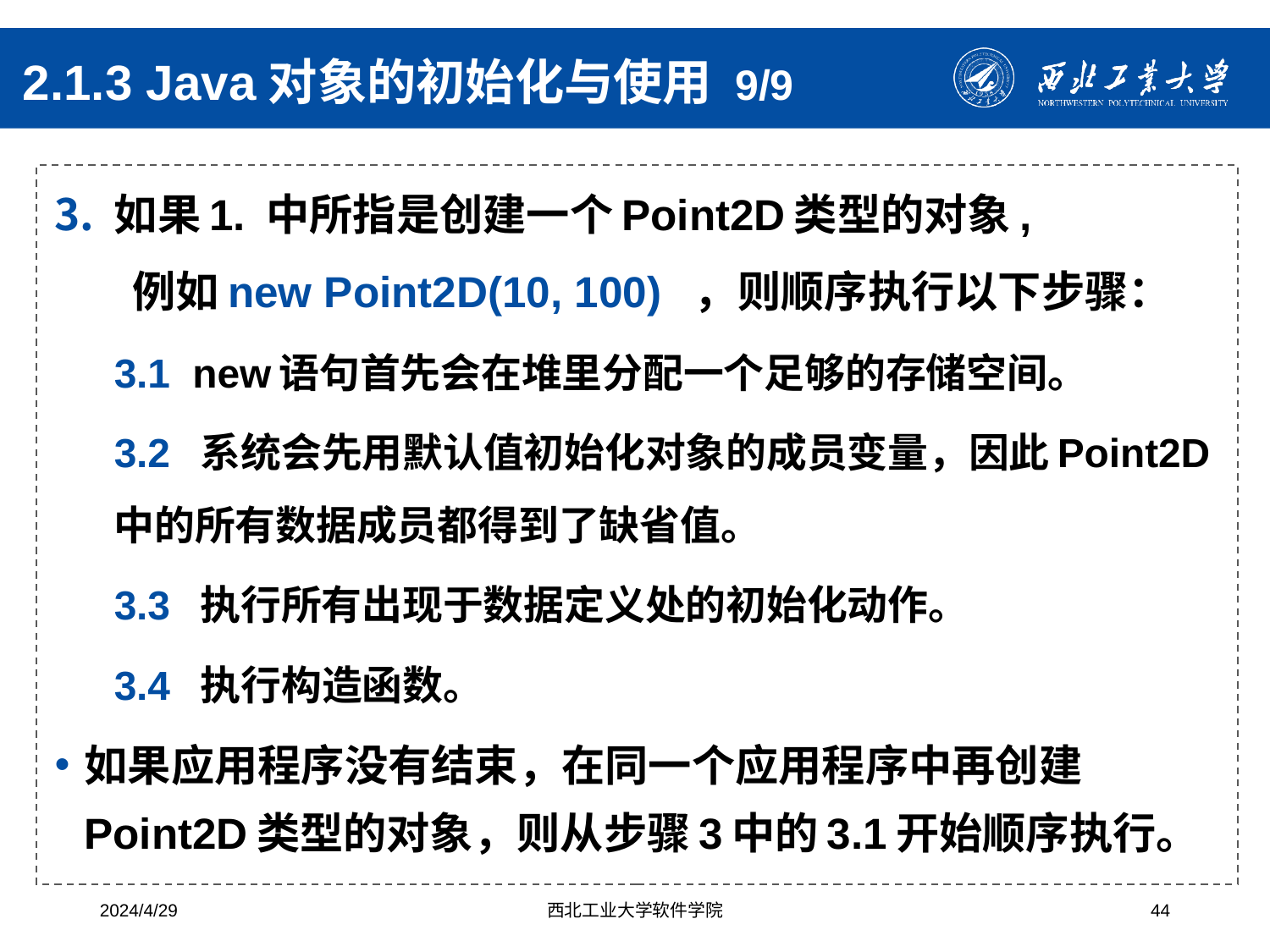

# 2.1.3 Java对象的初始化与使用 9/9
如果1. 中所指是创建一个Point2D类型的对象,
 例如new Point2D(10, 100)  ，则顺序执行以下步骤：
3.1  new语句首先会在堆里分配一个足够的存储空间。
3.2  系统会先用默认值初始化对象的成员变量，因此Point2D中的所有数据成员都得到了缺省值。
3.3  执行所有出现于数据定义处的初始化动作。
3.4  执行构造函数。
如果应用程序没有结束，在同一个应用程序中再创建Point2D类型的对象，则从步骤3中的3.1开始顺序执行。
2024/4/29
西北工业大学软件学院
44